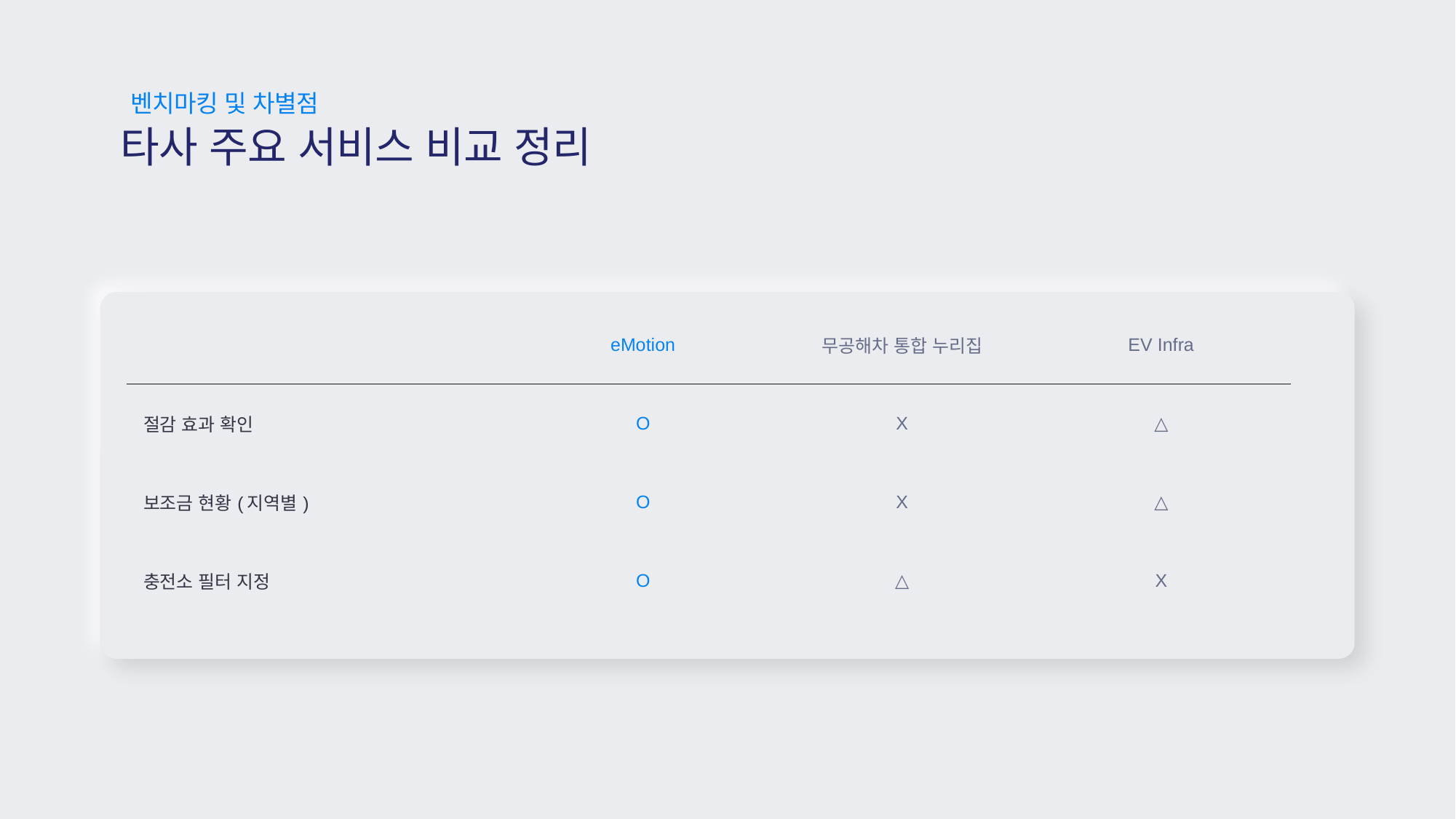

벤치마킹 및 차별점
타사 주요 서비스 비교 정리

|  | eMotion | 무공해차 통합 누리집 | EV Infra |
| --- | --- | --- | --- |
| 절감 효과 확인 | O | X | △ |
| 보조금 현황(지역별) | O | X | △ |
| 충전소 필터 지정 | O | △ | X |